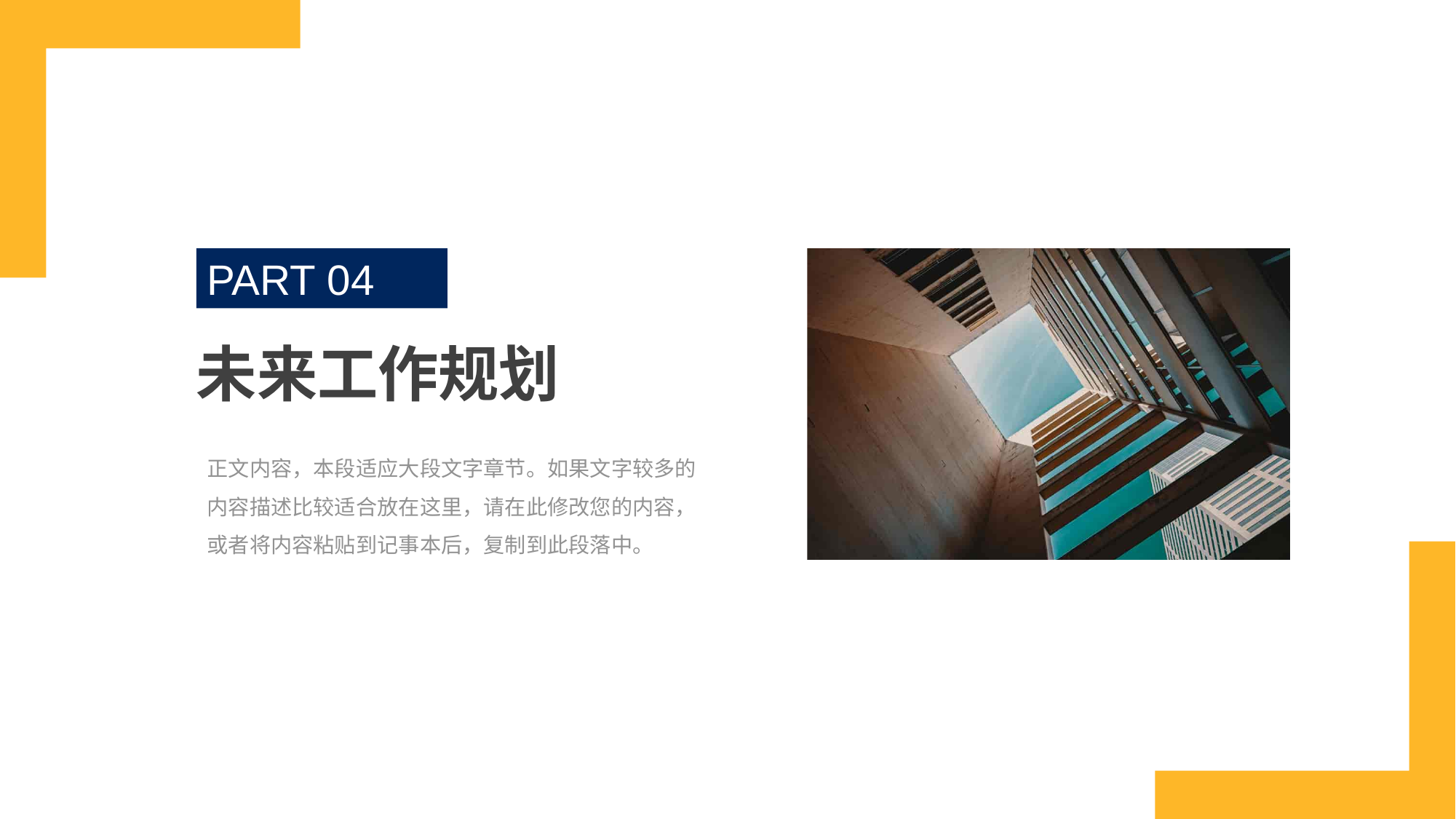

PART 04

未来工作规划
正文内容，本段适应大段文字章节。如果文字较多的内容描述比较适合放在这里，请在此修改您的内容，或者将内容粘贴到记事本后，复制到此段落中。